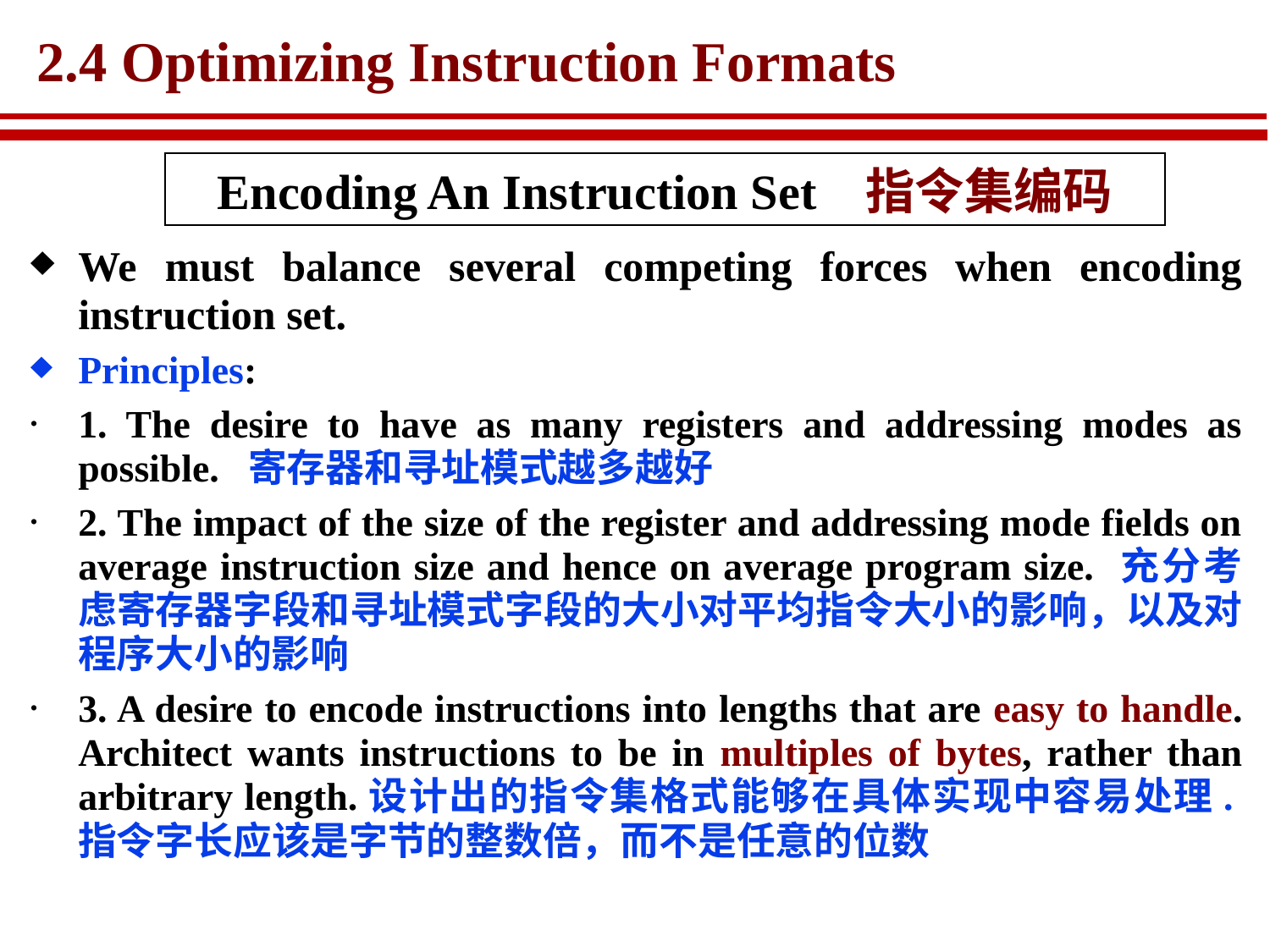

# 2.4 Optimizing Instruction Formats
Encoding An Instruction Set   指令集编码
We must balance several competing forces when encoding instruction set.
Principles:
1. The desire to have as many registers and addressing modes as possible.  寄存器和寻址模式越多越好
2. The impact of the size of the register and addressing mode fields on average instruction size and hence on average program size. 充分考虑寄存器字段和寻址模式字段的大小对平均指令大小的影响，以及对程序大小的影响
3. A desire to encode instructions into lengths that are easy to handle. Architect wants instructions to be in multiples of bytes, rather than arbitrary length.设计出的指令集格式能够在具体实现中容易处理.指令字长应该是字节的整数倍，而不是任意的位数